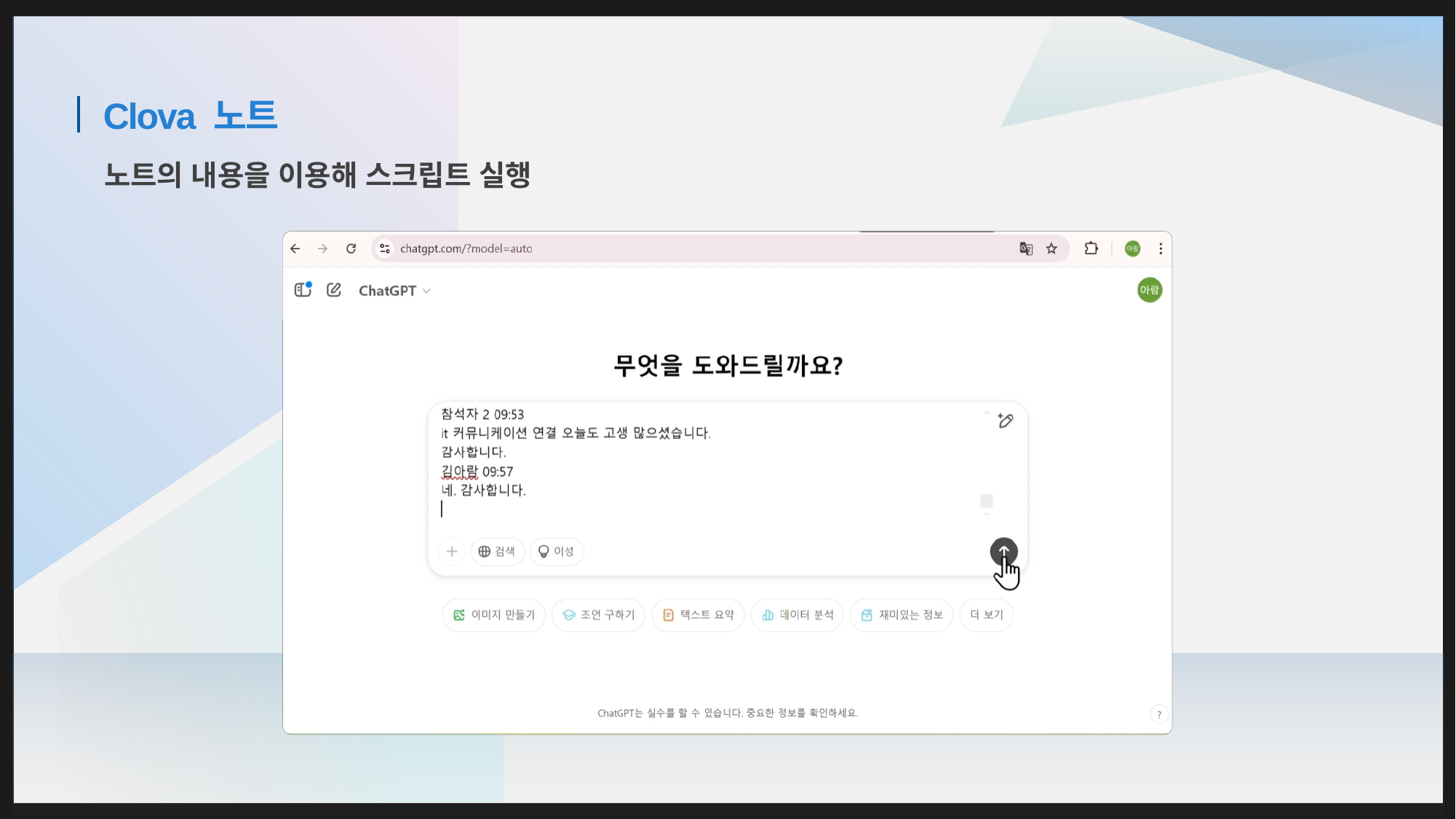

# Clova 노트
노트의 내용을 이용해 스크립트 실행